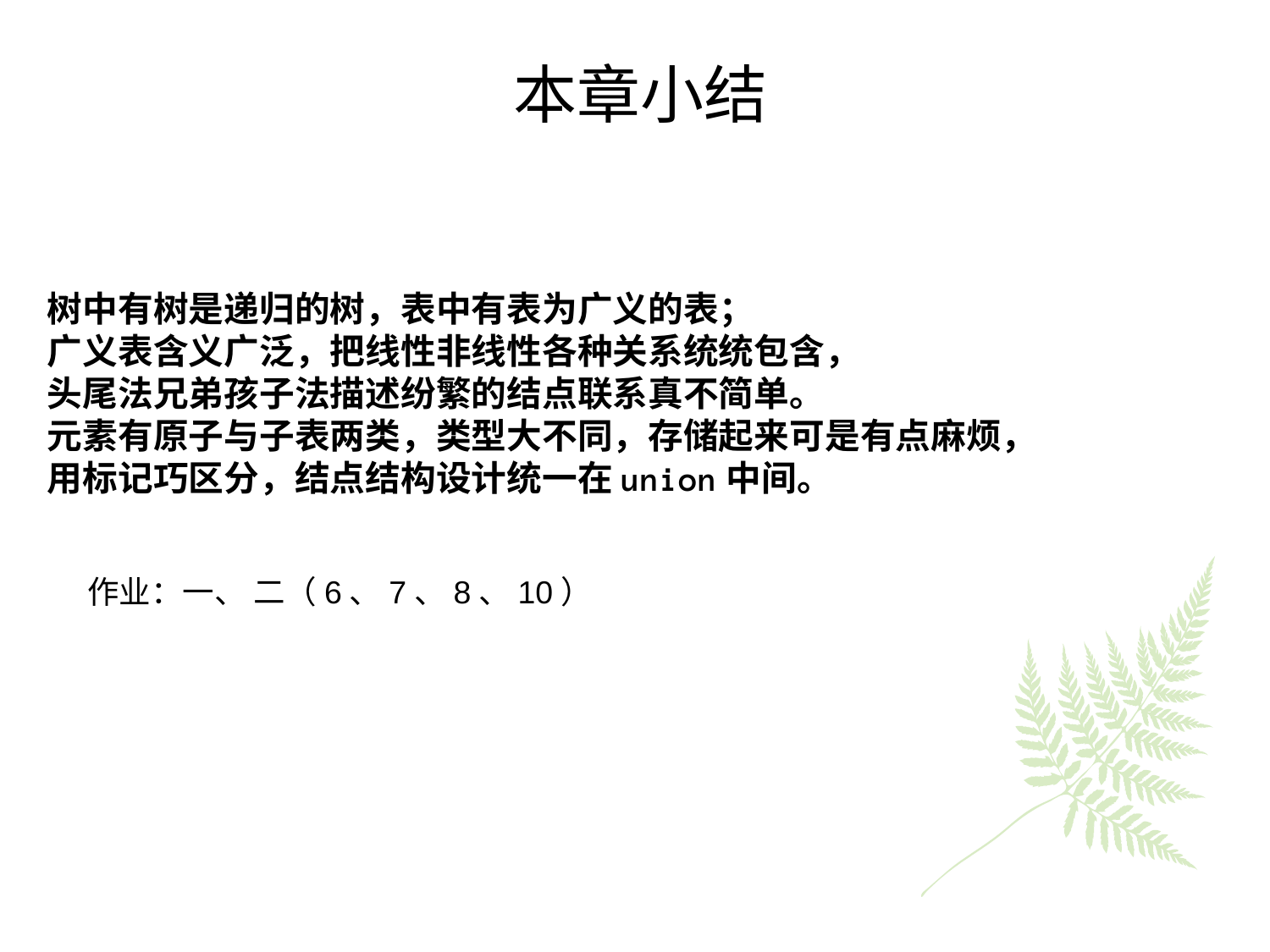

# 本章小结

树中有树是递归的树，表中有表为广义的表；
广义表含义广泛，把线性非线性各种关系统统包含，
头尾法兄弟孩子法描述纷繁的结点联系真不简单。
元素有原子与子表两类，类型大不同，存储起来可是有点麻烦，
用标记巧区分，结点结构设计统一在union中间。

作业：一、 二（6、7、8、10）
189